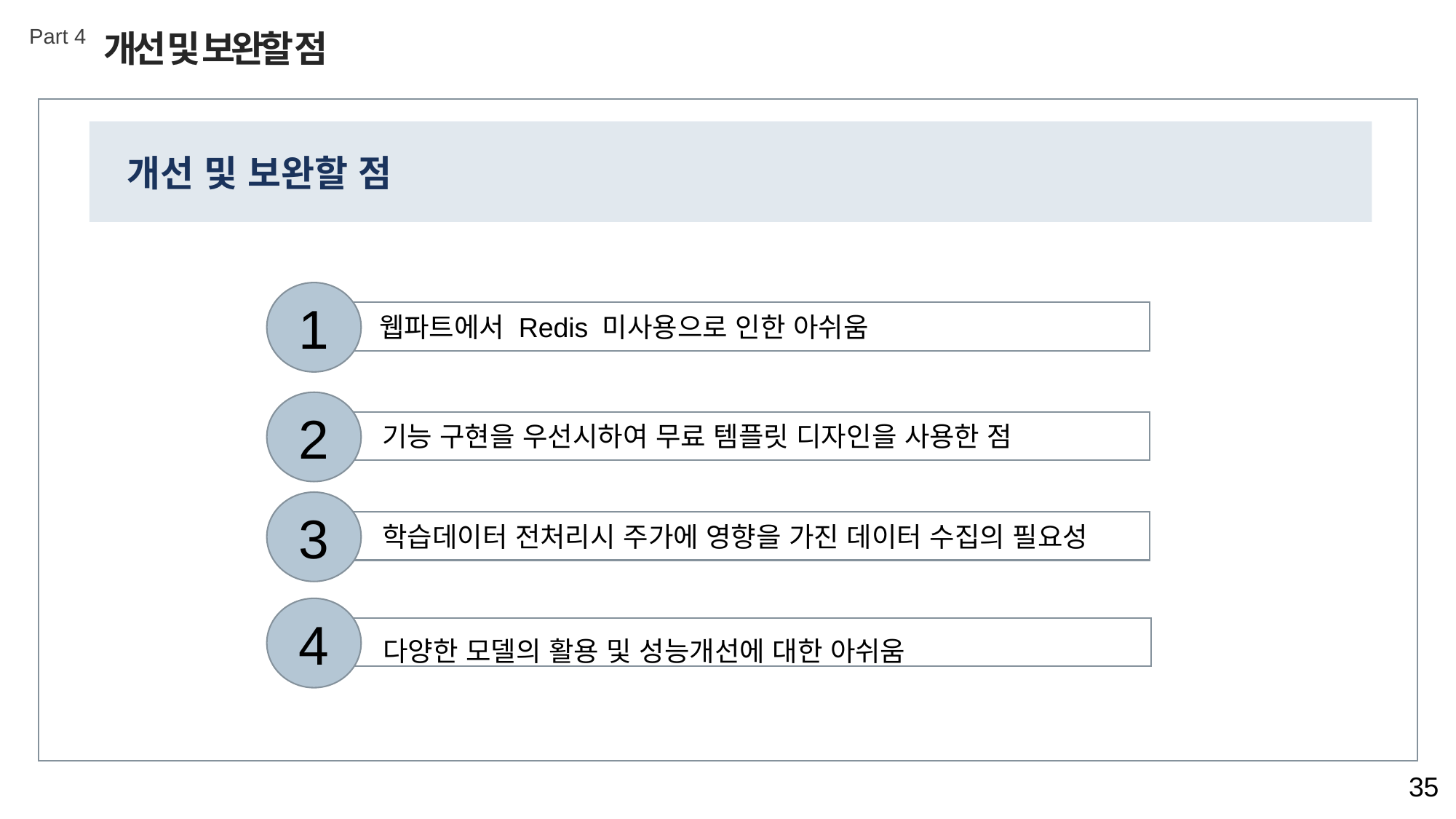

Part 4
개선 및 보완할 점

개선 및 보완할 점
1
  웹파트에서 Redis 미사용으로 인한 아쉬움
2
  기능 구현을 우선시하여 무료 템플릿 디자인을 사용한 점
3
  학습데이터 전처리시 주가에 영향을 가진 데이터 수집의 필요성
4
  다양한 모델의 활용 및 성능개선에 대한 아쉬움
35